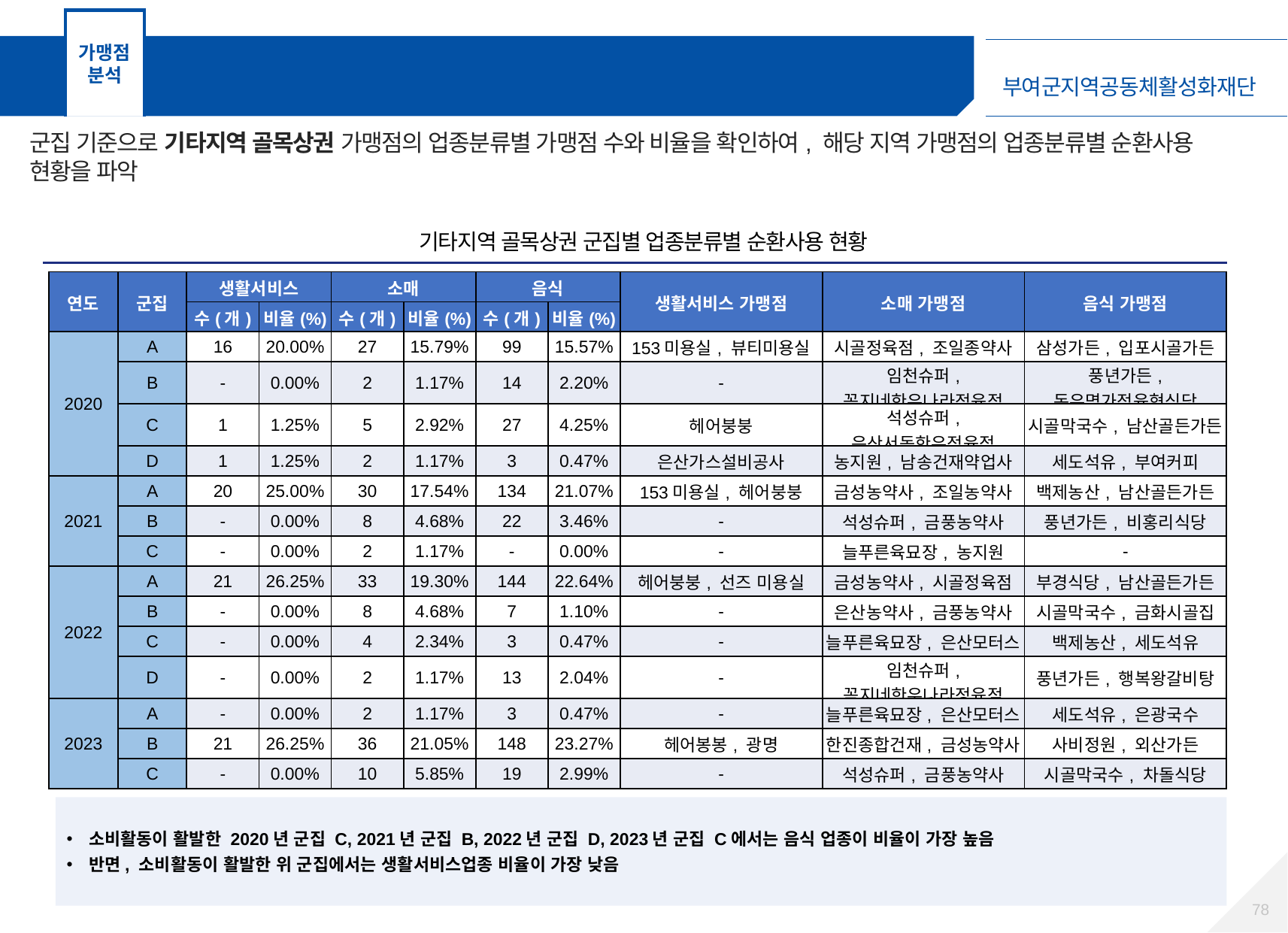

가맹점
분석
가맹점 군집분석 – 기타지역 골목상권 가맹점
군집 기준으로 기타지역 골목상권 가맹점의 업종분류별 가맹점 수와 비율을 확인하여, 해당 지역 가맹점의 업종분류별 순환사용 현황을 파악
기타지역 골목상권 군집별 업종분류별 순환사용 현황
| 연도 | 군집 | 생활서비스 |  | 소매 |  | 음식 |  | 생활서비스 가맹점 | 소매 가맹점 | 음식 가맹점 |
| --- | --- | --- | --- | --- | --- | --- | --- | --- | --- | --- |
| 연도 | 군집 | 수(개) | 비율(%) | 수(개) | 비율(%) | 수(개) | 비율(%) |  |  |  |
| 2020 | A | 16 | 20.00% | 27 | 15.79% | 99 | 15.57% | 153미용실, 뷰티미용실 | 시골정육점, 조일종약사 | 삼성가든, 입포시골가든 |
|  | B | - | 0.00% | 2 | 1.17% | 14 | 2.20% | - | 임천슈퍼, 꼭지네한우나라정육점 | 풍년가든, 돈우명가정육형식당 |
|  | C | 1 | 1.25% | 5 | 2.92% | 27 | 4.25% | 헤어붕붕 | 석성슈퍼, 은산서동한우정육점 | 시골막국수, 남산골든가든 |
|  | D | 1 | 1.25% | 2 | 1.17% | 3 | 0.47% | 은산가스설비공사 | 농지원, 남송건재약업사 | 세도석유, 부여커피 |
| 2021 | A | 20 | 25.00% | 30 | 17.54% | 134 | 21.07% | 153미용실, 헤어붕붕 | 금성농약사, 조일농약사 | 백제농산, 남산골든가든 |
|  | B | - | 0.00% | 8 | 4.68% | 22 | 3.46% | - | 석성슈퍼, 금풍농약사 | 풍년가든, 비홍리식당 |
|  | C | - | 0.00% | 2 | 1.17% | - | 0.00% | - | 늘푸른육묘장, 농지원 | - |
| 2022 | A | 21 | 26.25% | 33 | 19.30% | 144 | 22.64% | 헤어붕붕, 선즈 미용실 | 금성농약사, 시골정육점 | 부경식당, 남산골든가든 |
|  | B | - | 0.00% | 8 | 4.68% | 7 | 1.10% | - | 은산농약사, 금풍농약사 | 시골막국수, 금화시골집 |
|  | C | - | 0.00% | 4 | 2.34% | 3 | 0.47% | - | 늘푸른육묘장, 은산모터스 | 백제농산, 세도석유 |
|  | D | - | 0.00% | 2 | 1.17% | 13 | 2.04% | - | 임천슈퍼, 꼭지네한우나라정육점 | 풍년가든, 행복왕갈비탕 |
| 2023 | A | - | 0.00% | 2 | 1.17% | 3 | 0.47% | - | 늘푸른육묘장, 은산모터스 | 세도석유, 은광국수 |
|  | B | 21 | 26.25% | 36 | 21.05% | 148 | 23.27% | 헤어봉봉, 광명 | 한진종합건재, 금성농약사 | 사비정원, 외산가든 |
|  | C | - | 0.00% | 10 | 5.85% | 19 | 2.99% | - | 석성슈퍼, 금풍농약사 | 시골막국수, 차돌식당 |
소비활동이 활발한 2020년 군집 C, 2021년 군집 B, 2022년 군집 D, 2023년 군집 C에서는 음식 업종이 비율이 가장 높음
반면, 소비활동이 활발한 위 군집에서는 생활서비스업종 비율이 가장 낮음
78